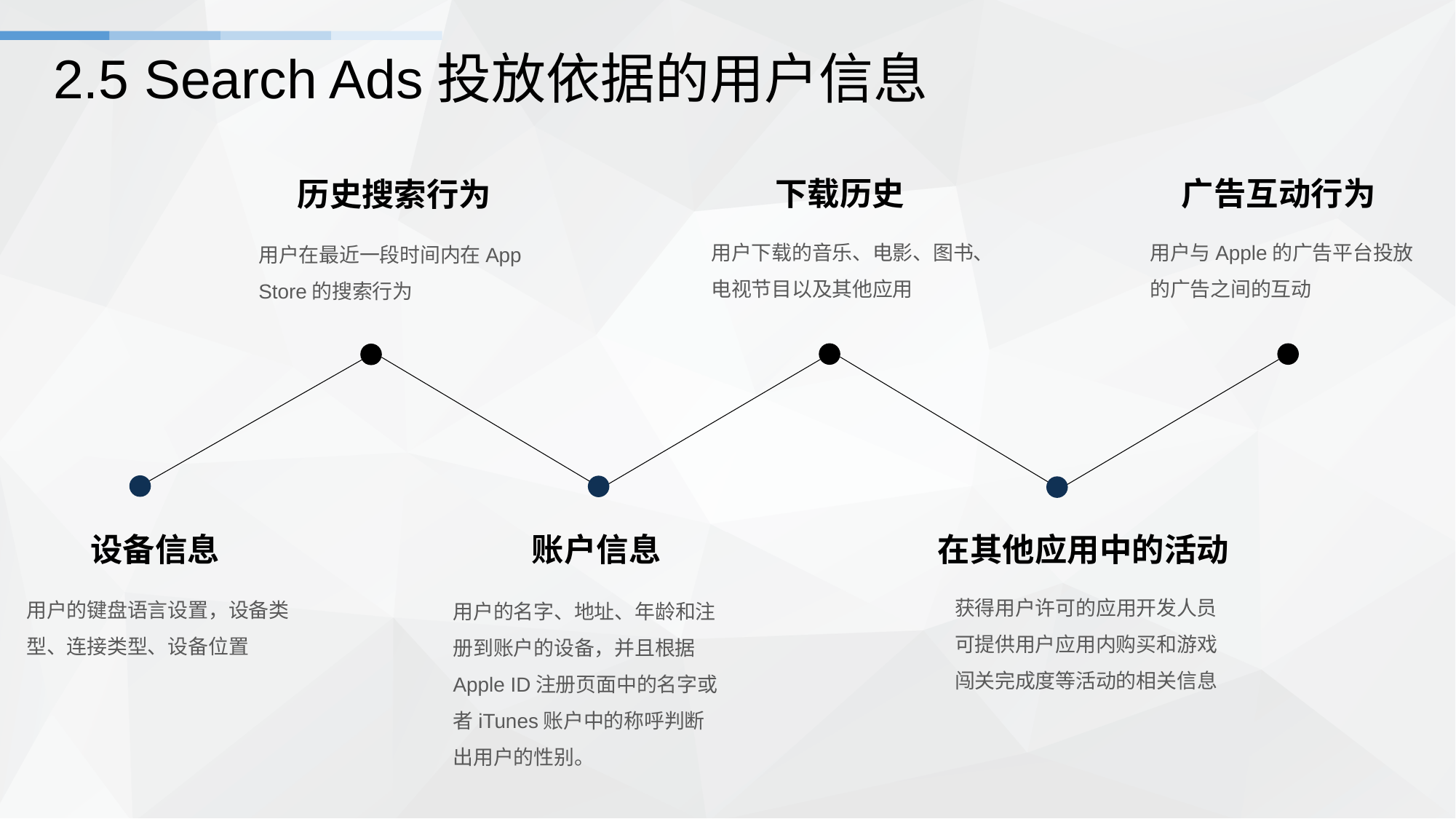

# 2.5 Search Ads投放依据的用户信息
下载历史
广告互动行为
历史搜索行为
用户下载的音乐、电影、图书、电视节目以及其他应用
用户与Apple的广告平台投放的广告之间的互动
用户在最近一段时间内在App Store的搜索行为

账户信息
在其他应用中的活动
设备信息
获得用户许可的应用开发人员可提供用户应用内购买和游戏闯关完成度等活动的相关信息
用户的键盘语言设置，设备类型、连接类型、设备位置
用户的名字、地址、年龄和注册到账户的设备，并且根据Apple ID注册页面中的名字或者iTunes账户中的称呼判断出用户的性别。